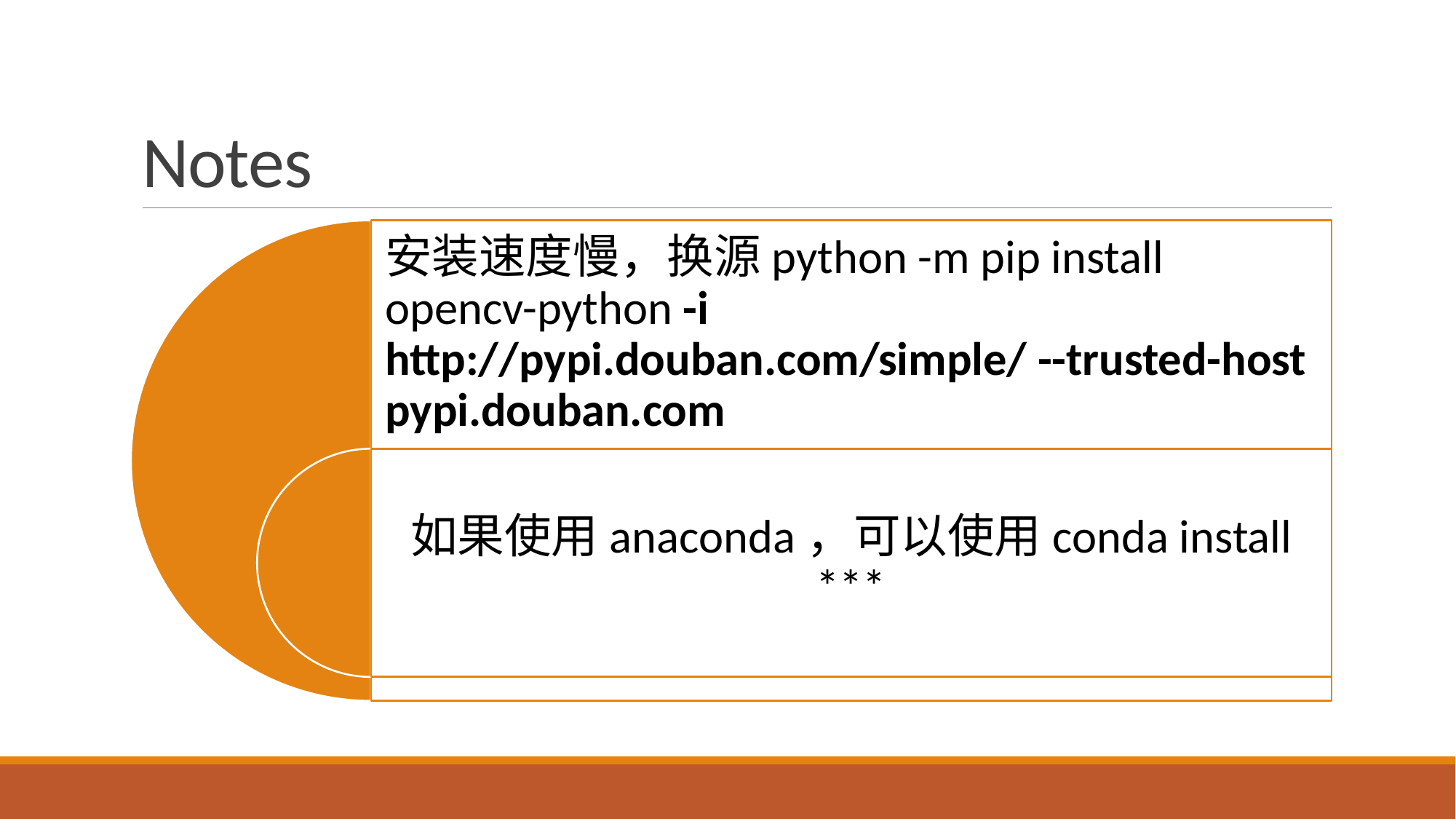

# Notes
安装速度慢，换源python -m pip install opencv-python -i http://pypi.douban.com/simple/ --trusted-host pypi.douban.com
如果使用anaconda，可以使用conda install ***